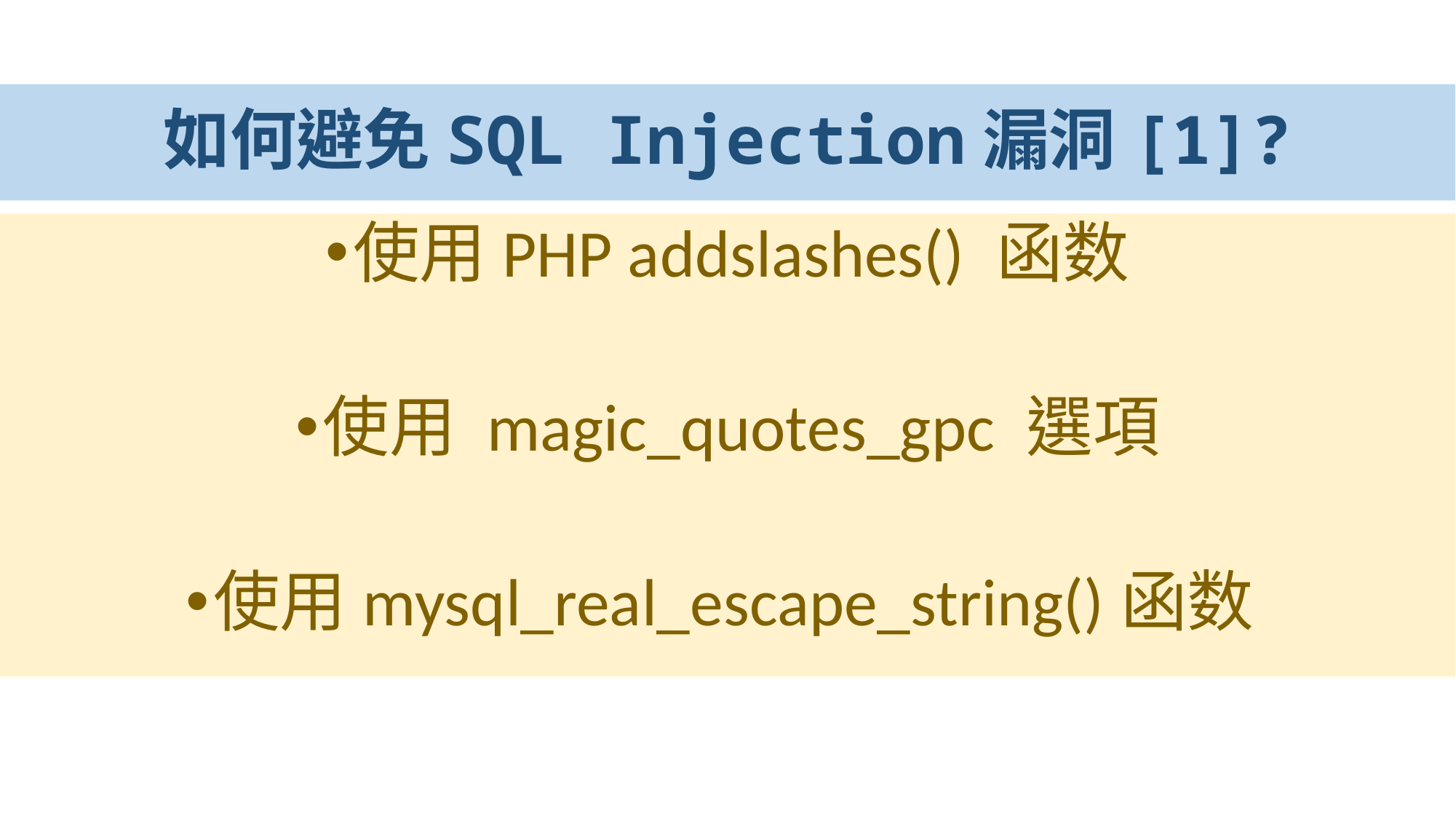

# 如何避免SQL Injection漏洞[1]?
使用PHP addslashes() 函数

使用 magic_quotes_gpc 選項

使用mysql_real_escape_string()函数